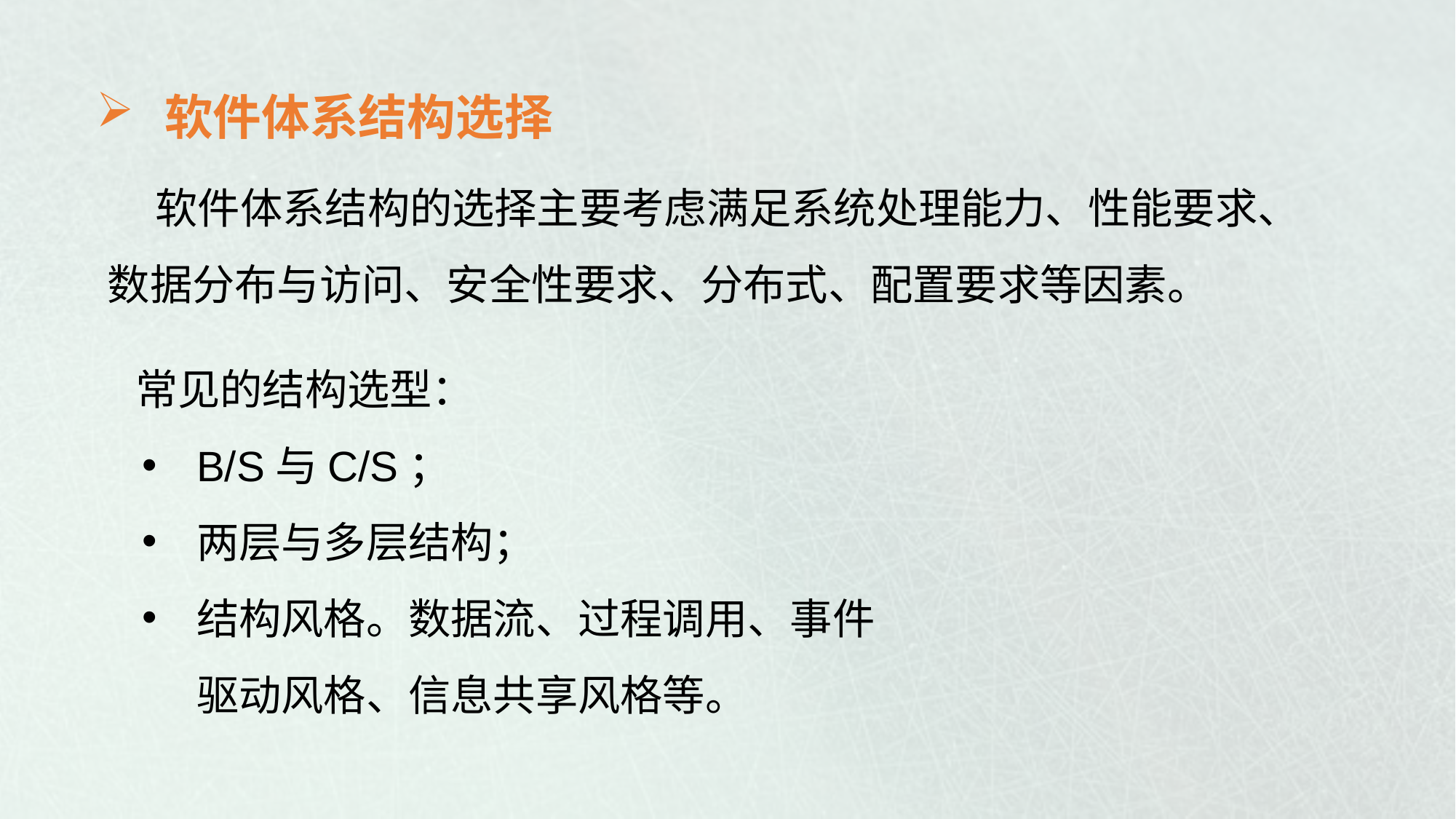

软件体系结构选择
    软件体系结构的选择主要考虑满足系统处理能力、性能要求、数据分布与访问、安全性要求、分布式、配置要求等因素。
    常见的结构选型：
B/S与C/S；
两层与多层结构；
结构风格。数据流、过程调用、事件驱动风格、信息共享风格等。